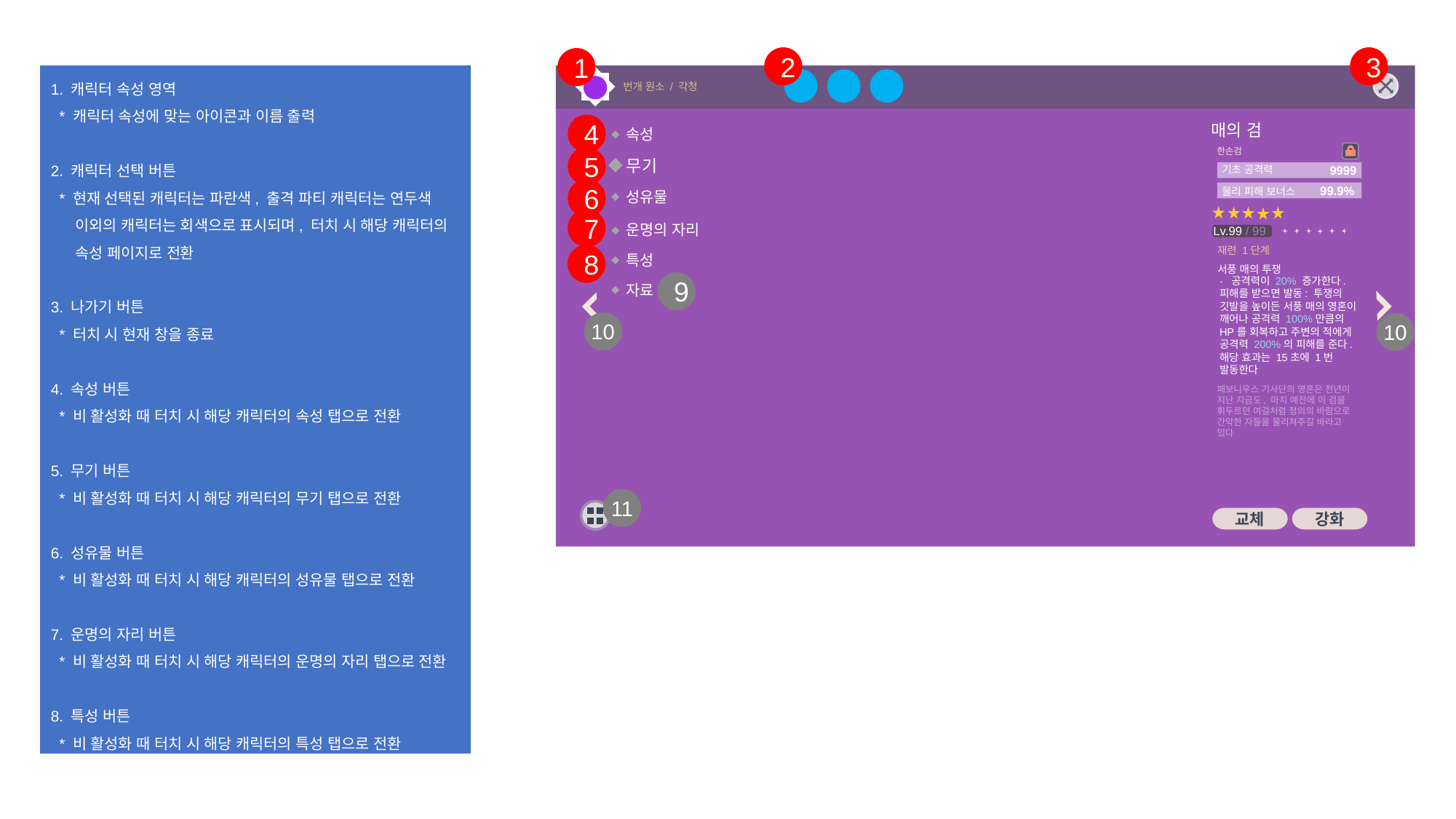

2
3
1
1. 캐릭터 속성 영역
  * 캐릭터 속성에 맞는 아이콘과 이름 출력

2. 캐릭터 선택 버튼
  * 현재 선택된 캐릭터는 파란색, 출격 파티 캐릭터는 연두색
     이외의 캐릭터는 회색으로 표시되며, 터치 시 해당 캐릭터의
     속성 페이지로 전환

3. 나가기 버튼
  * 터치 시 현재 창을 종료

4. 속성 버튼
  * 비 활성화 때 터치 시 해당 캐릭터의 속성 탭으로 전환

5. 무기 버튼
  * 비 활성화 때 터치 시 해당 캐릭터의 무기 탭으로 전환

6. 성유물 버튼
  * 비 활성화 때 터치 시 해당 캐릭터의 성유물 탭으로 전환

7. 운명의 자리 버튼
  * 비 활성화 때 터치 시 해당 캐릭터의 운명의 자리 탭으로 전환

8. 특성 버튼
  * 비 활성화 때 터치 시 해당 캐릭터의 특성 탭으로 전환

번개 원소 / 각청

매의 검
4
속성

한손검

5
무기

9999
기초 공격력

99.9%
6
물리 피해 보너스
성유물

7
운명의 자리
Lv.99 / 99

재련 1단계
8
특성

서풍 매의 투쟁
·  공격력이 20% 증가한다.
피해를 받으면 발동: 투쟁의
깃발을 높이든 서풍 매의 영혼이 깨어나 공격력 100%만큼의
HP를 회복하고 주변의 적에게
공격력 200%의 피해를 준다.
해당 효과는 15초에 1번
발동한다
9
자료

10
10
페보니우스 기사단의 영혼은 천년이 지난 지금도, 마치 예전에 이 검을
휘두르던 여걸처럼 정의의 바람으로
간악한 자들을 물리쳐주길 바라고 있다
11

교체
강화